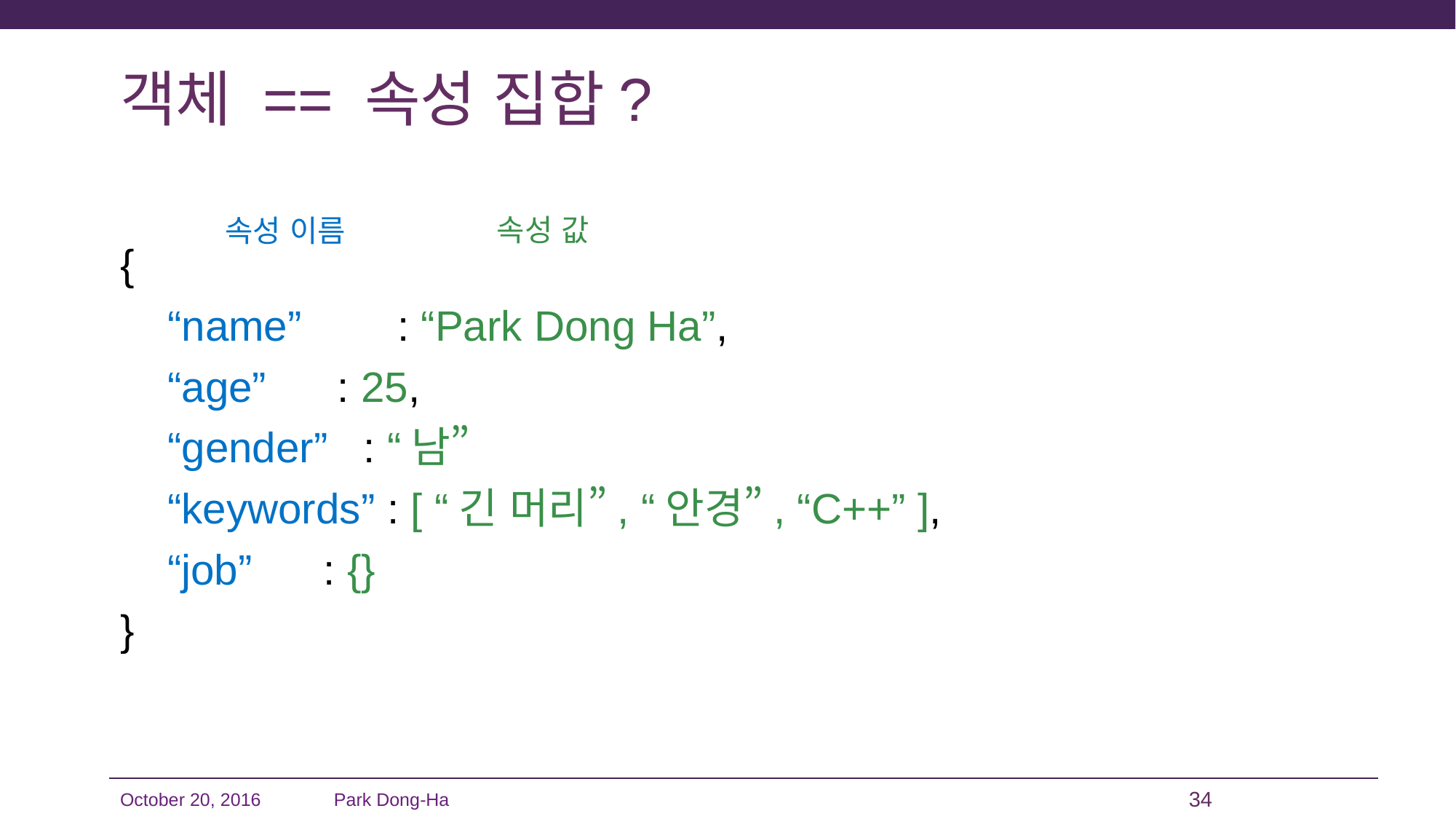

# 객체 == 속성 집합?
속성 값
속성 이름
{
    “name”	     : “Park Dong Ha”,
    “age”      : 25,
    “gender”   : “남”
    “keywords” : [ “긴 머리”, “안경”, “C++” ],
    “job”      : {}
}

Park Dong-Ha
34